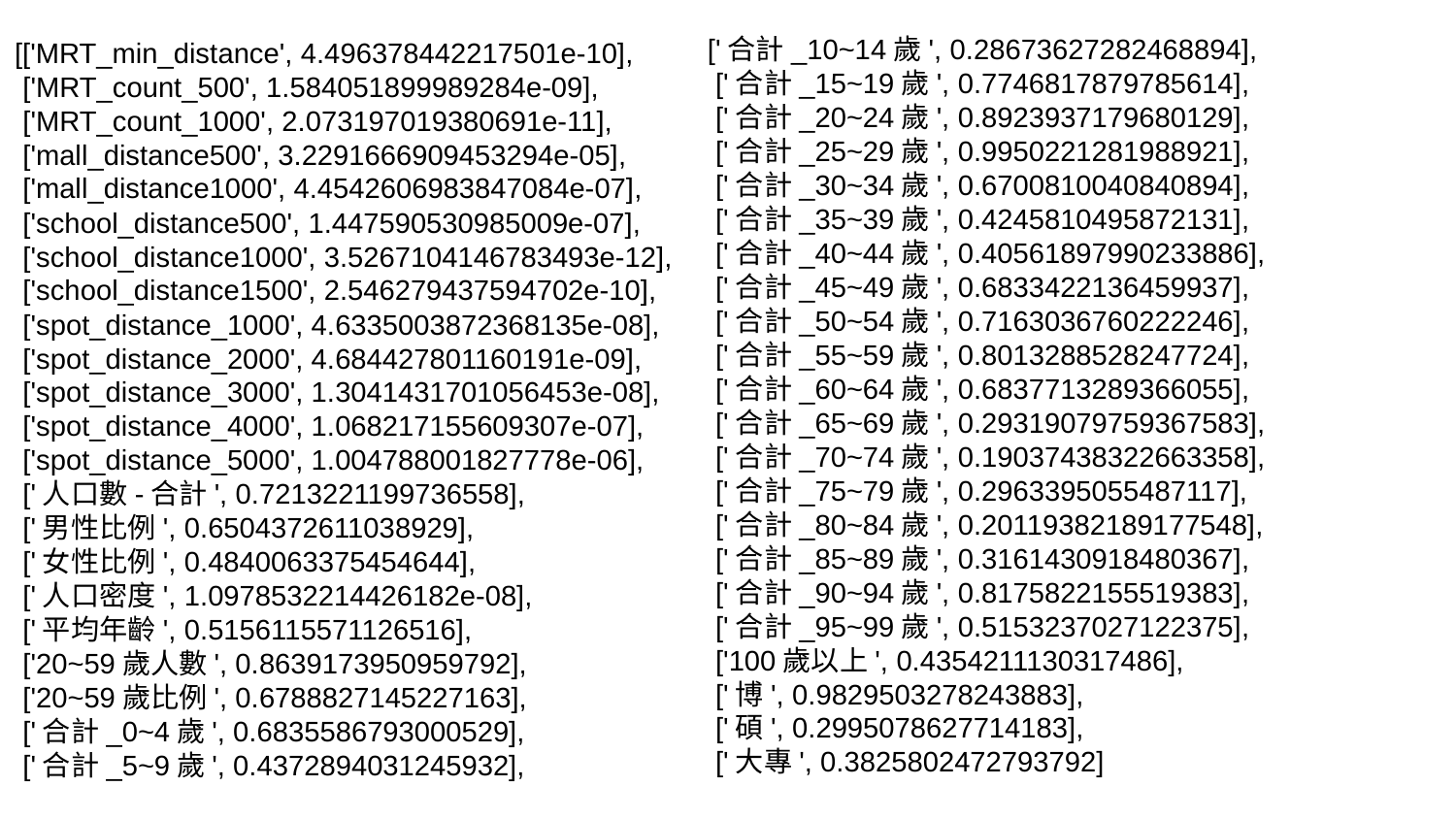

['合計_10~14歲', 0.28673627282468894],
 ['合計_15~19歲', 0.7746817879785614],
 ['合計_20~24歲', 0.8923937179680129],
 ['合計_25~29歲', 0.9950221281988921],
 ['合計_30~34歲', 0.6700810040840894],
 ['合計_35~39歲', 0.4245810495872131],
 ['合計_40~44歲', 0.40561897990233886],
 ['合計_45~49歲', 0.6833422136459937],
 ['合計_50~54歲', 0.7163036760222246],
 ['合計_55~59歲', 0.8013288528247724],
 ['合計_60~64歲', 0.6837713289366055],
 ['合計_65~69歲', 0.29319079759367583],
 ['合計_70~74歲', 0.19037438322663358],
 ['合計_75~79歲', 0.2963395055487117],
 ['合計_80~84歲', 0.20119382189177548],
 ['合計_85~89歲', 0.3161430918480367],
 ['合計_90~94歲', 0.8175822155519383],
 ['合計_95~99歲', 0.5153237027122375],
 ['100歲以上', 0.4354211130317486],
 ['博', 0.9829503278243883],
 ['碩', 0.2995078627714183],
 ['大專', 0.3825802472793792]
[['MRT_min_distance', 4.496378442217501e-10],
 ['MRT_count_500', 1.584051899989284e-09],
 ['MRT_count_1000', 2.073197019380691e-11],
 ['mall_distance500', 3.2291666909453294e-05],
 ['mall_distance1000', 4.4542606983847084e-07],
 ['school_distance500', 1.447590530985009e-07],
 ['school_distance1000', 3.5267104146783493e-12],
 ['school_distance1500', 2.546279437594702e-10],
 ['spot_distance_1000', 4.6335003872368135e-08],
 ['spot_distance_2000', 4.684427801160191e-09],
 ['spot_distance_3000', 1.3041431701056453e-08],
 ['spot_distance_4000', 1.068217155609307e-07],
 ['spot_distance_5000', 1.004788001827778e-06],
 ['人口數-合計', 0.7213221199736558],
 ['男性比例', 0.6504372611038929],
 ['女性比例', 0.4840063375454644],
 ['人口密度', 1.0978532214426182e-08],
 ['平均年齡', 0.5156115571126516],
 ['20~59歲人數', 0.8639173950959792],
 ['20~59歲比例', 0.6788827145227163],
 ['合計_0~4歲', 0.6835586793000529],
 ['合計_5~9歲', 0.4372894031245932],